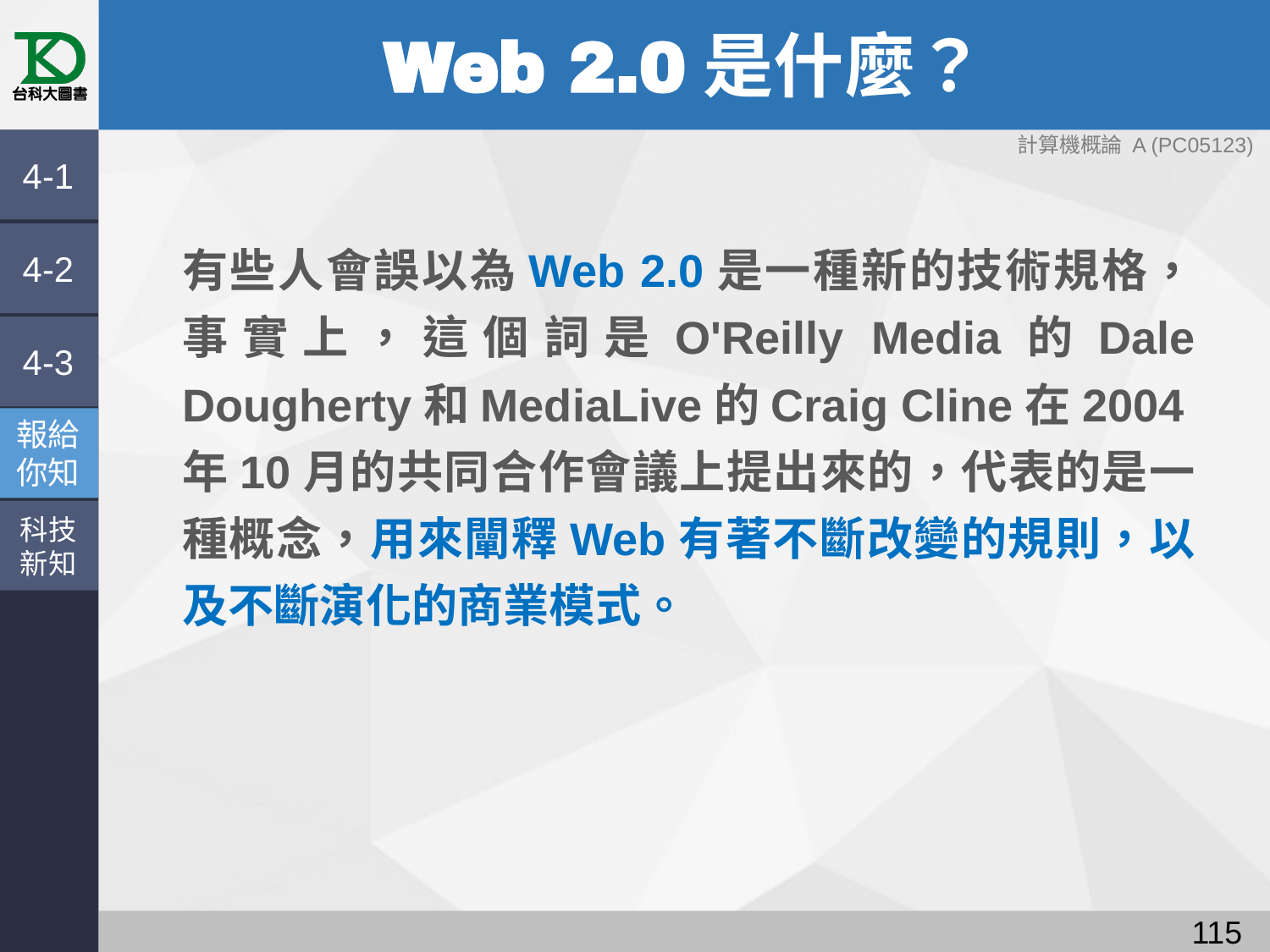

# Web 2.0是什麼？
4-1
4-2
有些人會誤以為Web 2.0是一種新的技術規格，事實上，這個詞是O'Reilly Media的Dale Dougherty和MediaLive的Craig Cline在2004年10月的共同合作會議上提出來的，代表的是一種概念，用來闡釋Web有著不斷改變的規則，以及不斷演化的商業模式。
4-3
報給
你知
科技
新知
115